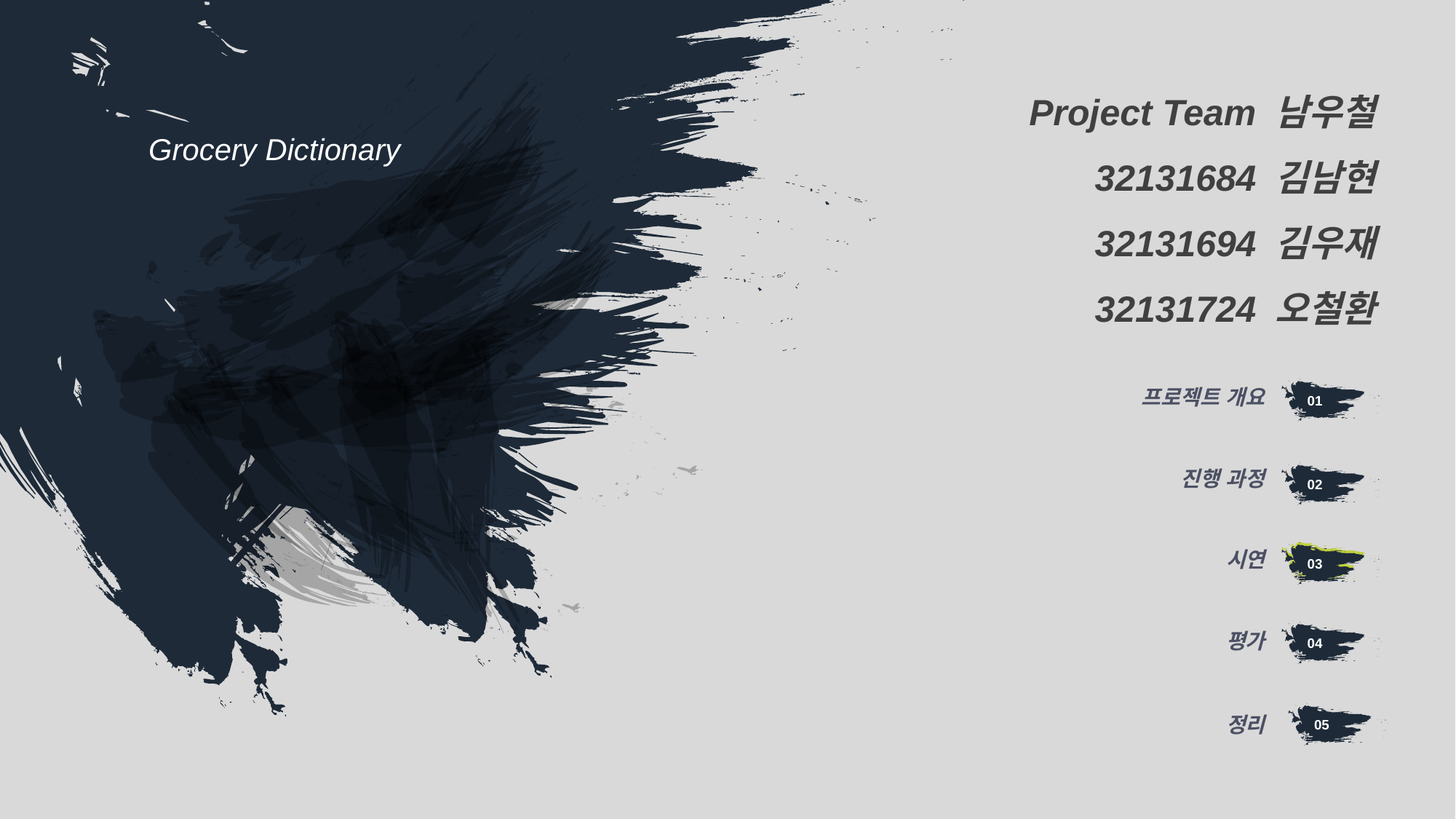

Project Team 남우철
32131684 김남현
32131694 김우재
32131724 오철환
Grocery Dictionary
프로젝트 개요
01
진행 과정
02
03
시연
03
04
평가
05
정리